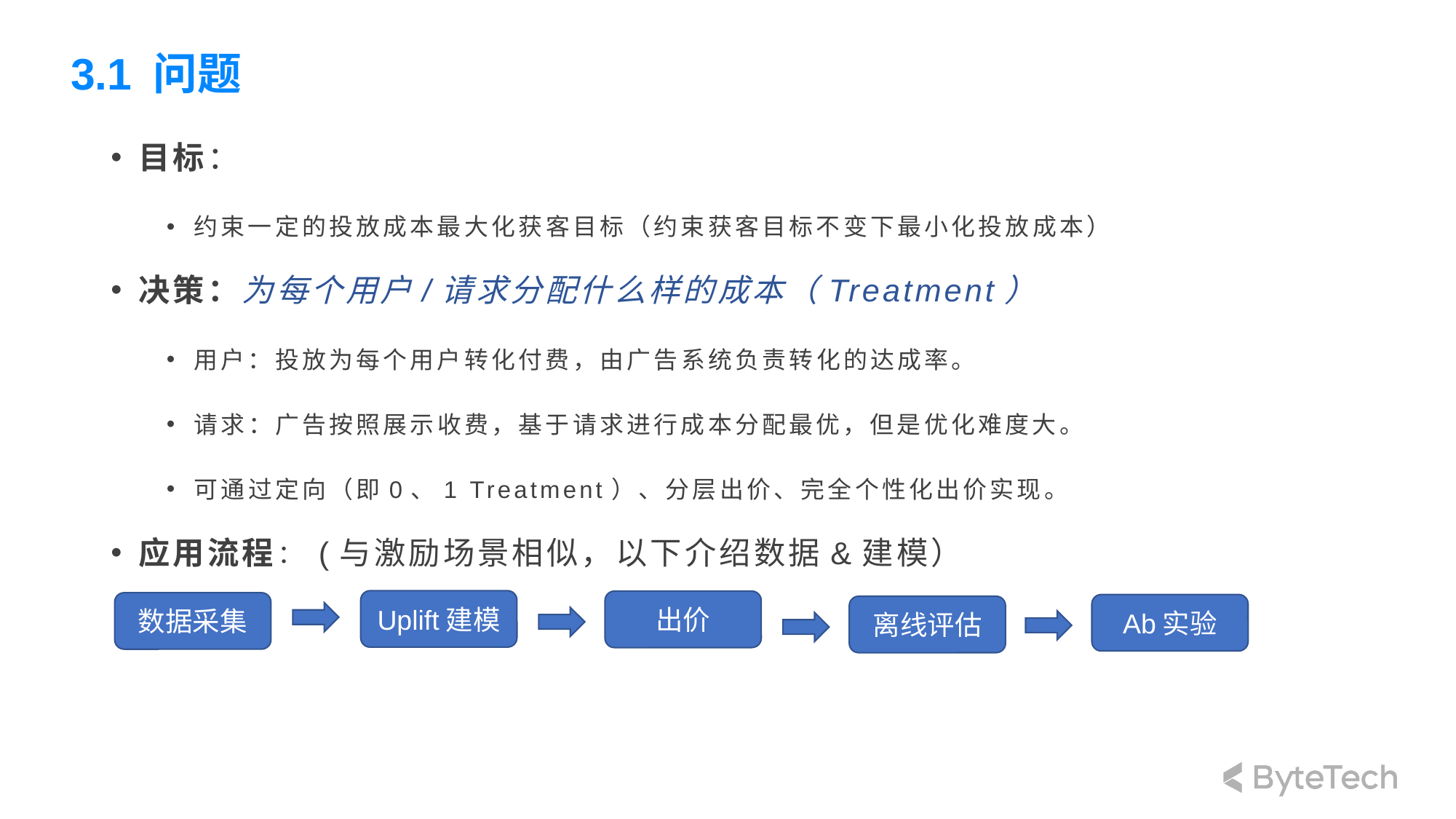

# 3.1 问题
目标：
约束一定的投放成本最大化获客目标（约束获客目标不变下最小化投放成本）
决策：为每个用户/请求分配什么样的成本（Treatment）
用户：投放为每个用户转化付费，由广告系统负责转化的达成率。
请求：广告按照展示收费，基于请求进行成本分配最优，但是优化难度大。
可通过定向（即0、1 Treatment）、分层出价、完全个性化出价实现。
应用流程：(与激励场景相似，以下介绍数据&建模）
Uplift建模
出价
数据采集
Ab实验
离线评估